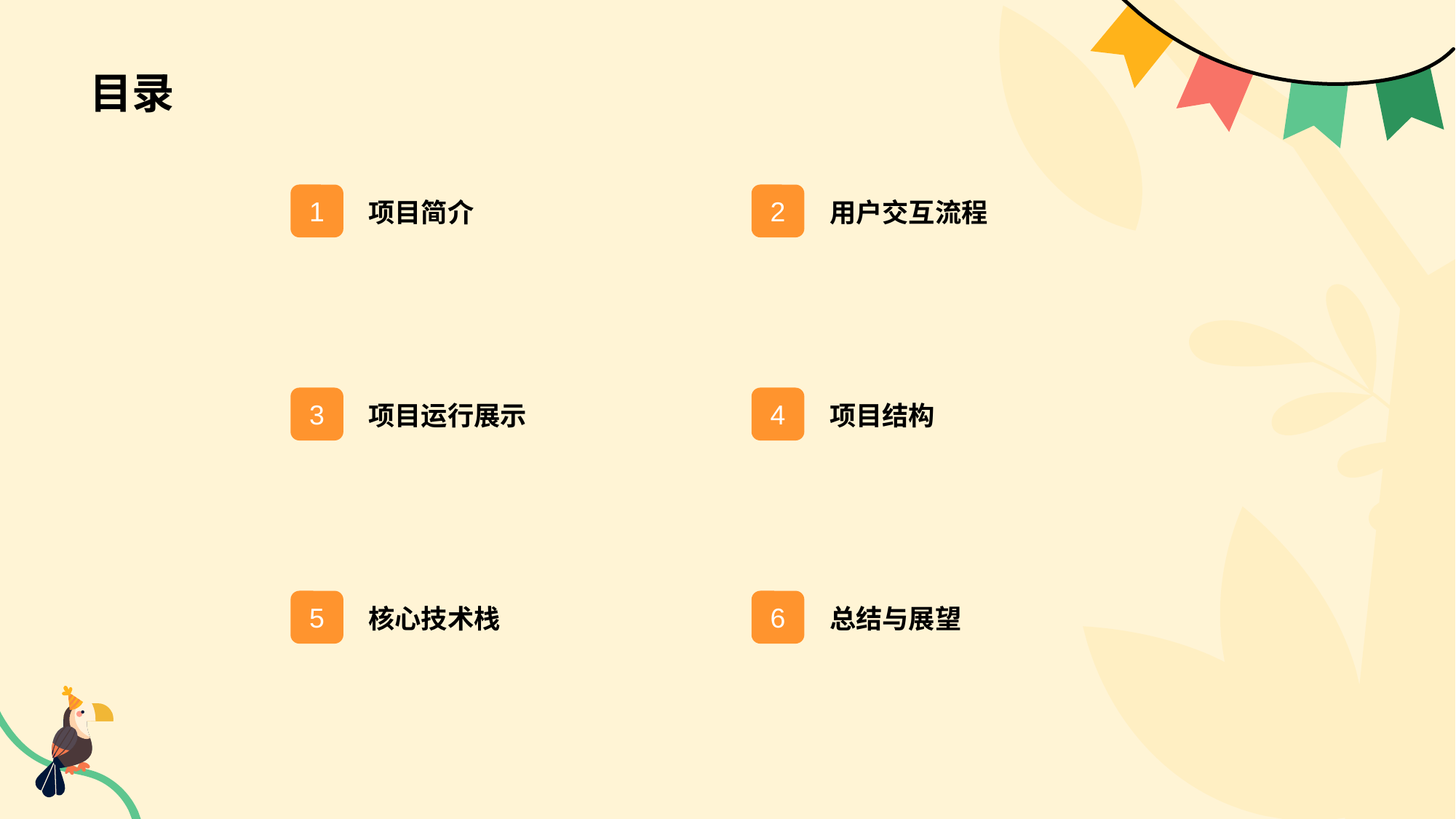

# 目录
项目简介
1
用户交互流程
2

项目运行展示
3

项目结构
4

核心技术栈
5

总结与展望
6